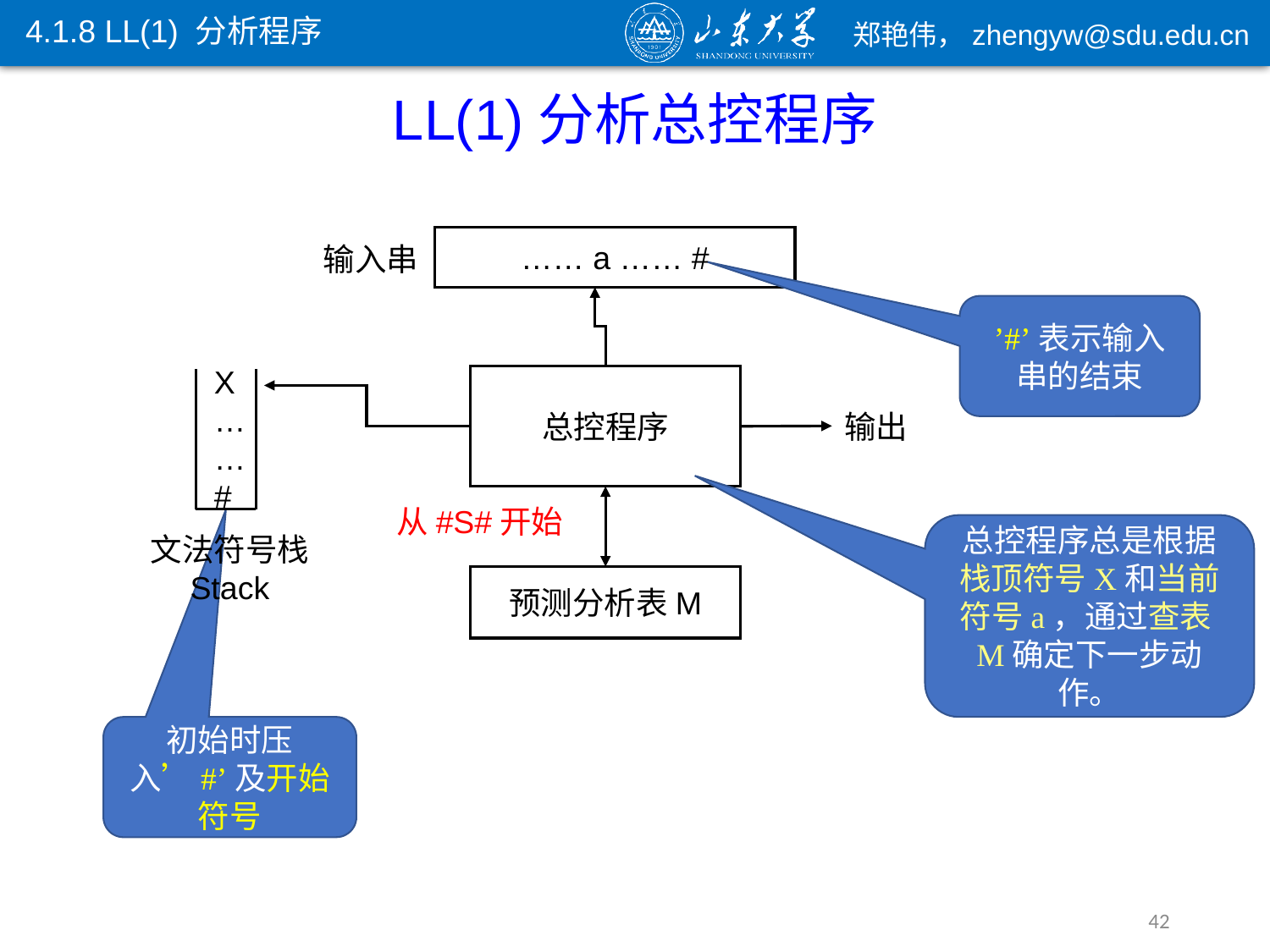

4.1.8 LL(1) 分析程序
LL(1)分析总控程序
…… a …… #
输入串
’#’表示输入串的结束
X
…
…
#
文法符号栈
Stack
总控程序
输出
从#S#开始
总控程序总是根据栈顶符号X和当前符号a，通过查表M确定下一步动作。
预测分析表M
初始时压入’#’及开始符号
42